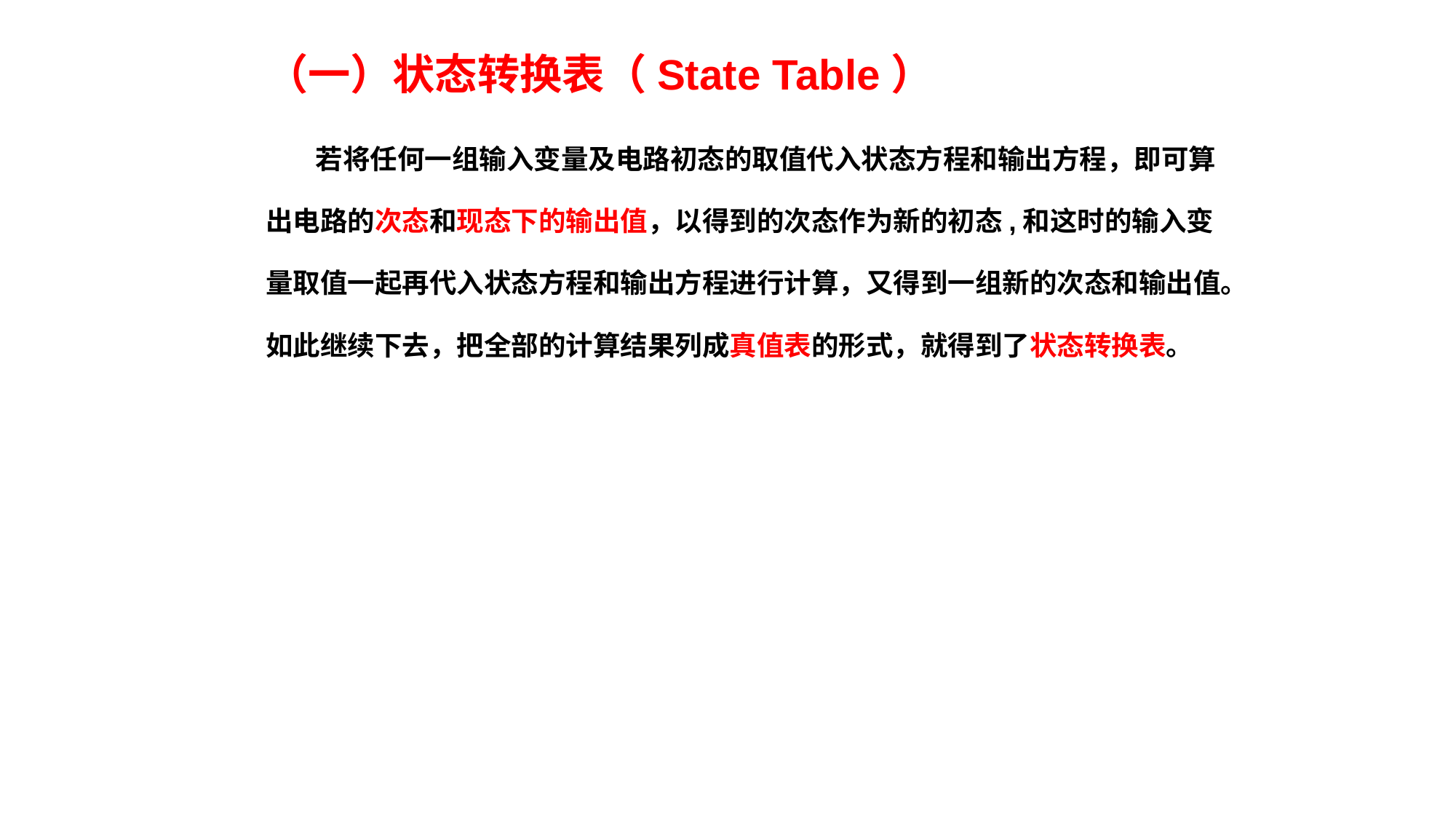

（一）状态转换表（State Table）
       若将任何一组输入变量及电路初态的取值代入状态方程和输出方程，即可算出电路的次态和现态下的输出值，以得到的次态作为新的初态,和这时的输入变量取值一起再代入状态方程和输出方程进行计算，又得到一组新的次态和输出值。如此继续下去，把全部的计算结果列成真值表的形式，就得到了状态转换表。